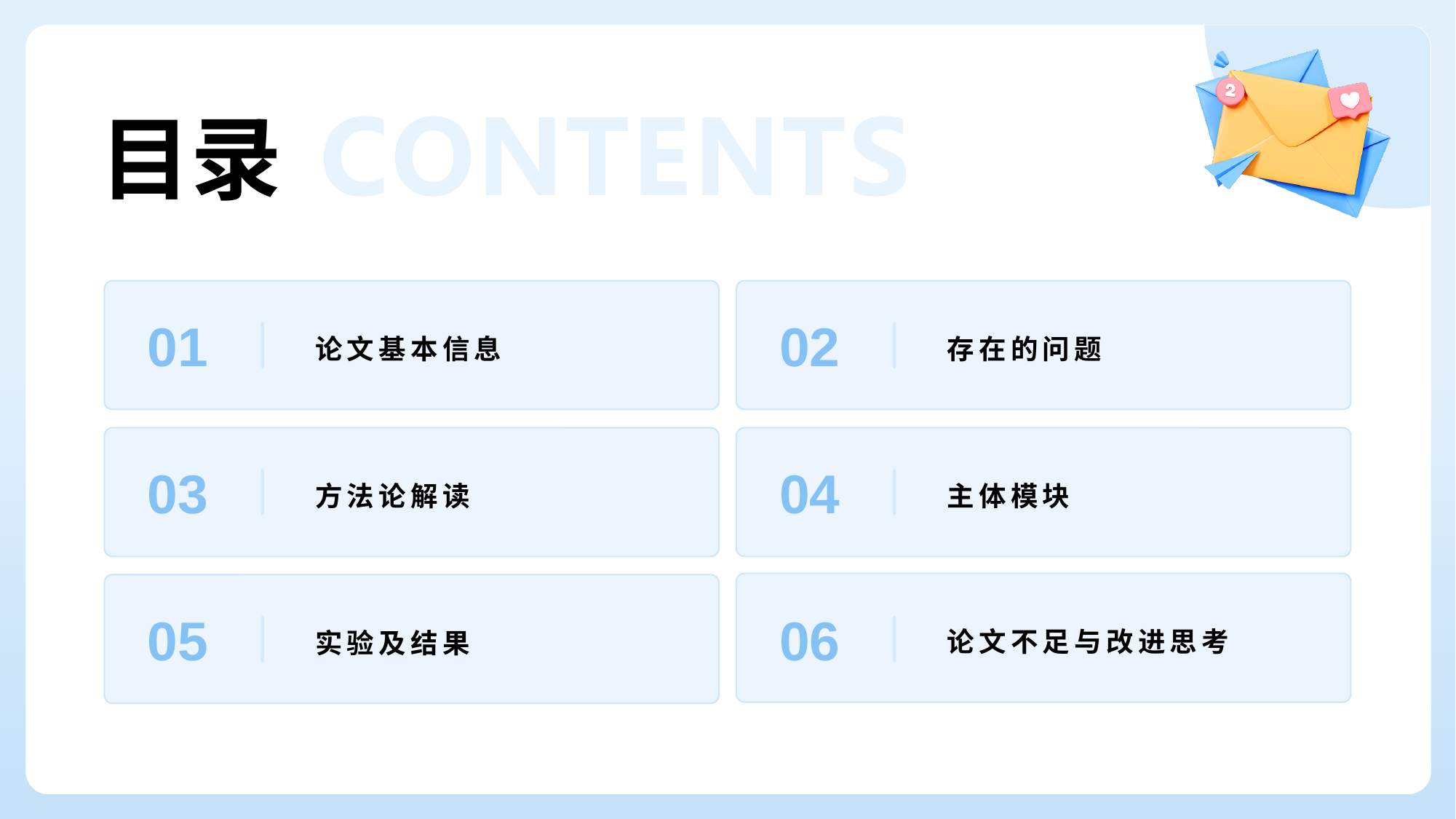

# 目录

01

02
论文基本信息
存在的问题

03

04
方法论解读
主体模块

05
06
论文不足与改进思考
实验及结果